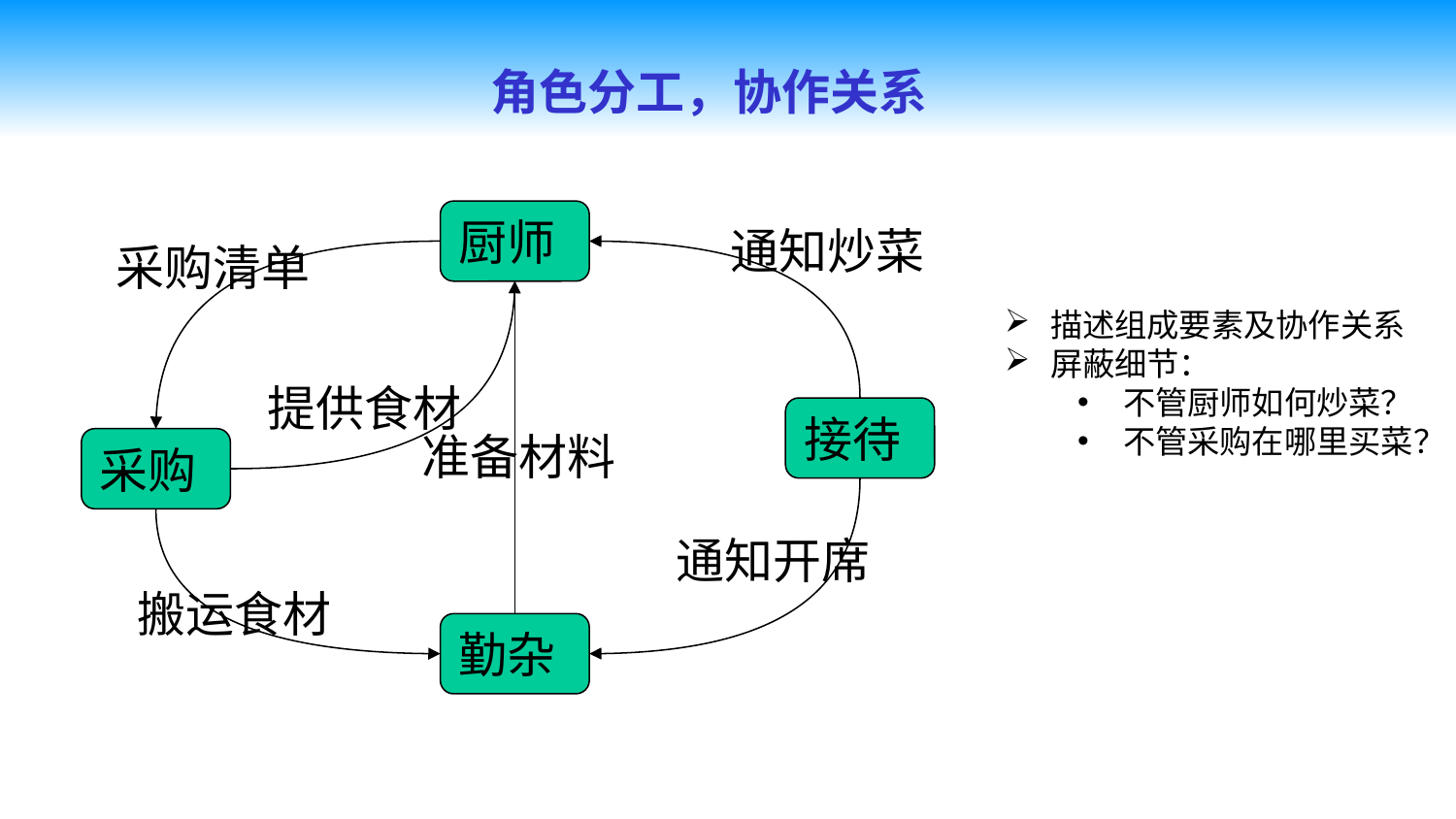

角色分工，协作关系
厨师

通知炒菜
采购清单
描述组成要素及协作关系
屏蔽细节：
不管厨师如何炒菜？
不管采购在哪里买菜？
提供食材
接待

准备材料
采购

通知开席
搬运食材
勤杂